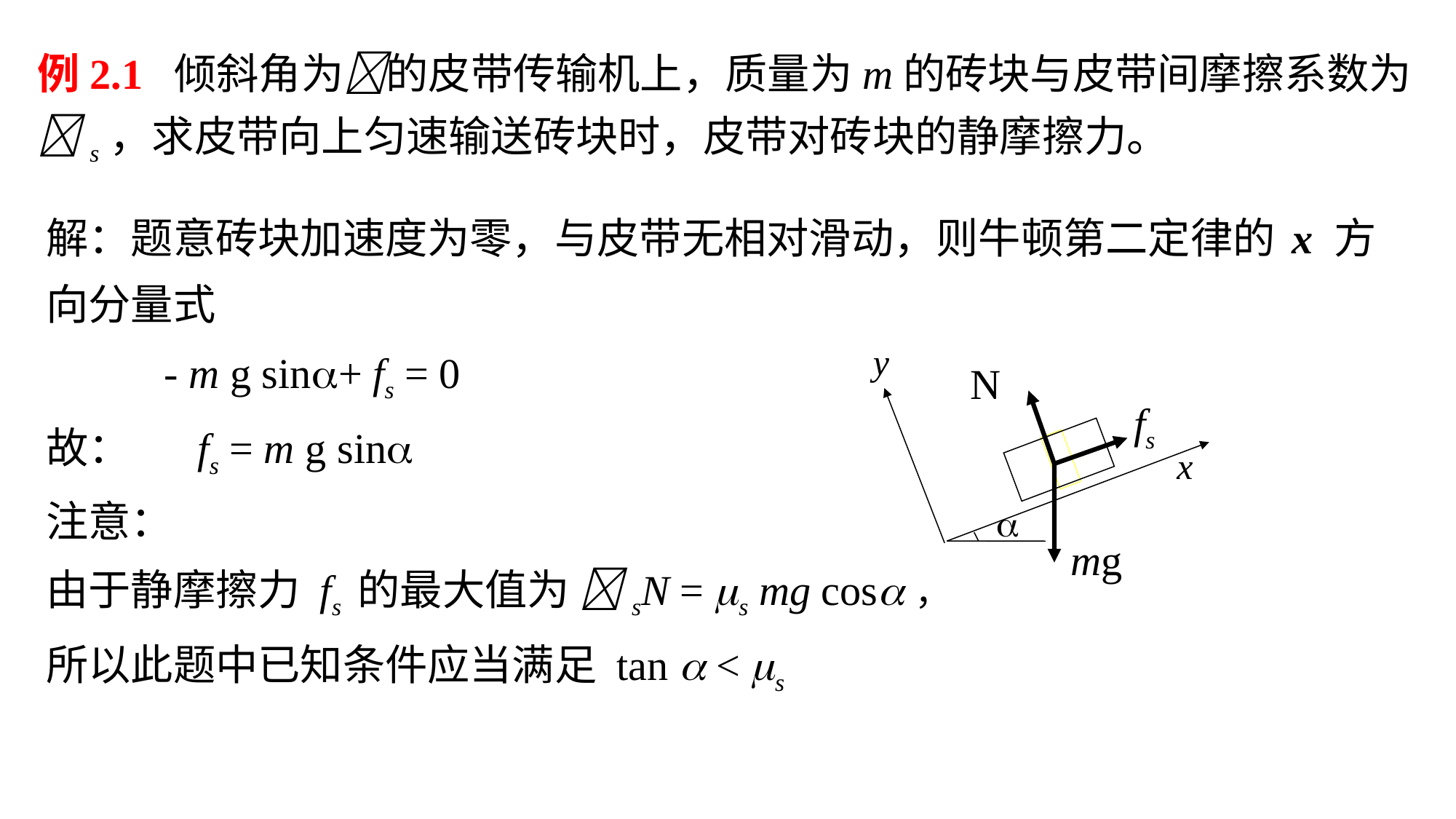

例2.1  倾斜角为α的皮带传输机上，质量为m的砖块与皮带间摩擦系数为μs，求皮带向上匀速输送砖块时，皮带对砖块的静摩擦力。

解：题意砖块加速度为零，与皮带无相对滑动，则牛顿第二定律的 x 方向分量式
             - m g sinα+ fs = 0
故：      fs = m g sinα
注意：
由于静摩擦力 fs 的最大值为 μsN = μs mg cosα，
所以此题中已知条件应当满足 tan α < μs
y
N

fs

x

α
mg

41